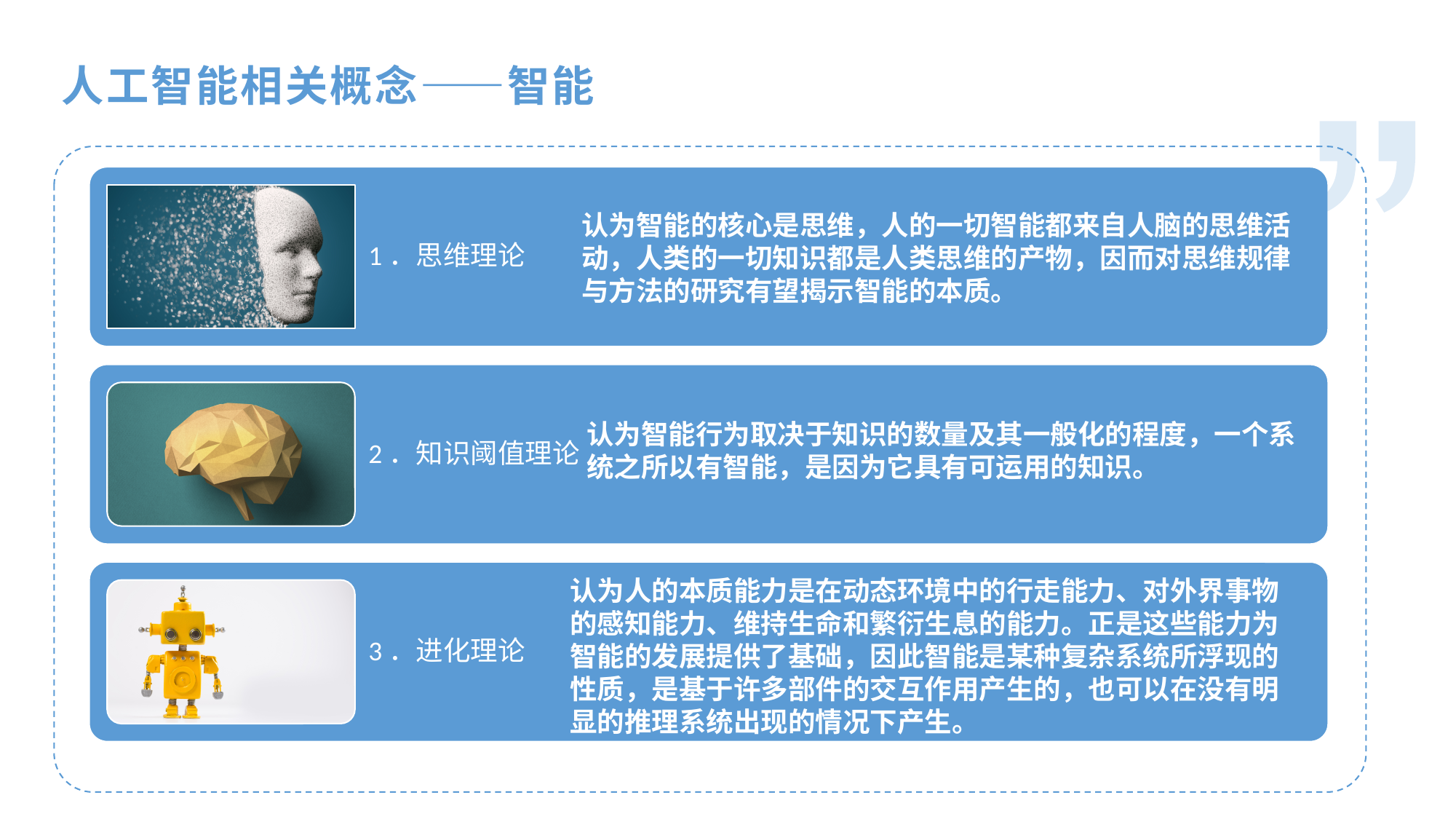

人工智能基础
人工智能相关概念——智能

1．思维理论
2．知识阈值理论
3．进化理论
认为智能的核心是思维，人的一切智能都来自人脑的思维活动，人类的一切知识都是人类思维的产物，因而对思维规律与方法的研究有望揭示智能的本质。
认为智能行为取决于知识的数量及其一般化的程度，一个系统之所以有智能，是因为它具有可运用的知识。
认为人的本质能力是在动态环境中的行走能力、对外界事物的感知能力、维持生命和繁衍生息的能力。正是这些能力为智能的发展提供了基础，因此智能是某种复杂系统所浮现的性质，是基于许多部件的交互作用产生的，也可以在没有明显的推理系统出现的情况下产生。